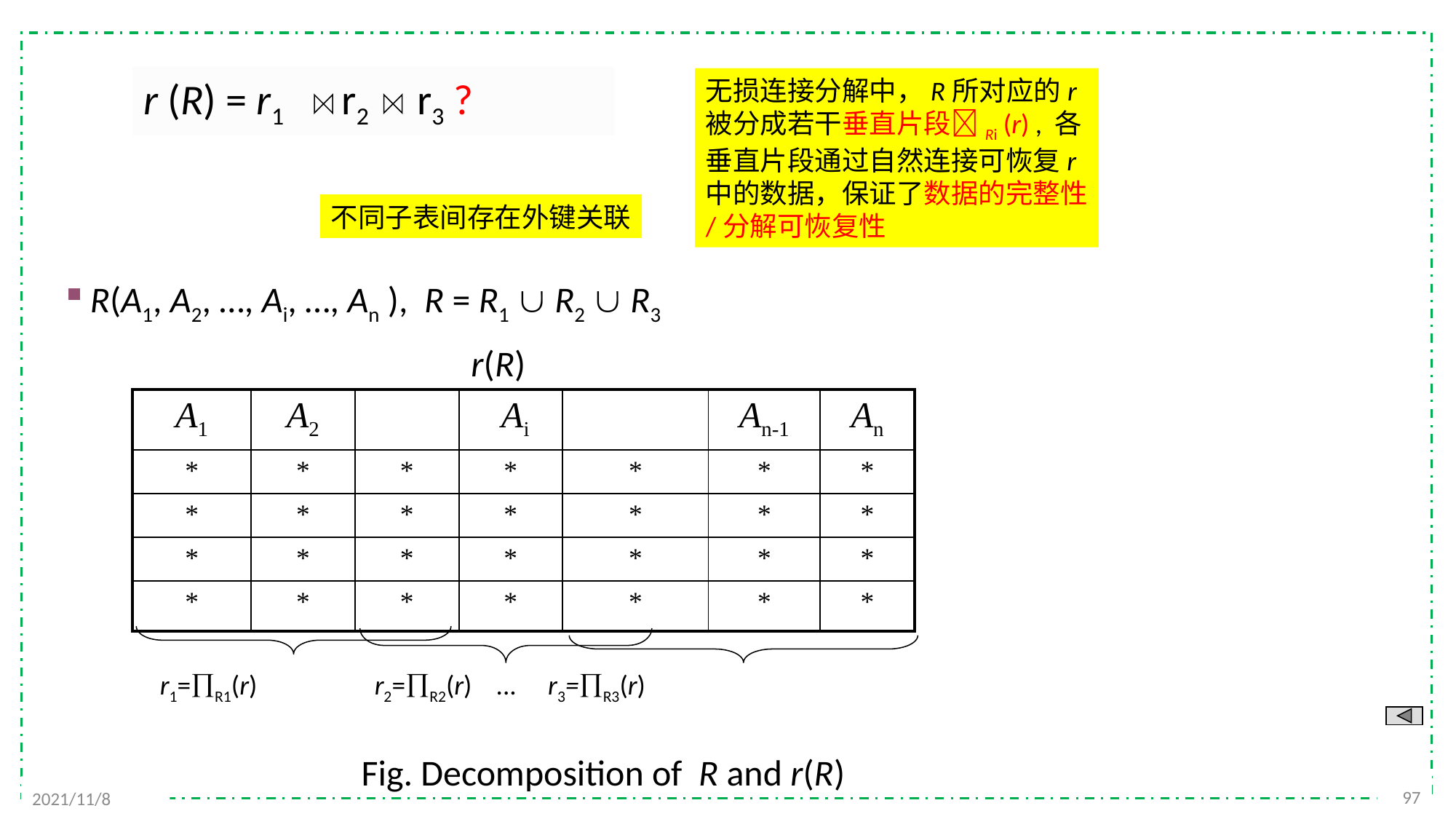

r (R) = r1      r2     r3 ?

无损连接分解中，R所对应的r被分成若干垂直片段∏Ri (r) , 各垂直片段通过自然连接可恢复r中的数据，保证了数据的完整性/分解可恢复性
不同子表间存在外键关联
 R(A1, A2, …, Ai, …, An ),  R = R1 ∪ R2 ∪ R3
r(R)
| A1 | A2 |  | Ai |  | An-1 | An |
| --- | --- | --- | --- | --- | --- | --- |
| \* | \* | \* | \* | \* | \* | \* |
| \* | \* | \* | \* | \* | \* | \* |
| \* | \* | \* | \* | \* | \* | \* |
| \* | \* | \* | \* | \* | \* | \* |

r1=∏R1(r)                   r2=∏R2(r)    ...     r3=∏R3(r)

Fig. Decomposition of  R and r(R)
97
2021/11/8